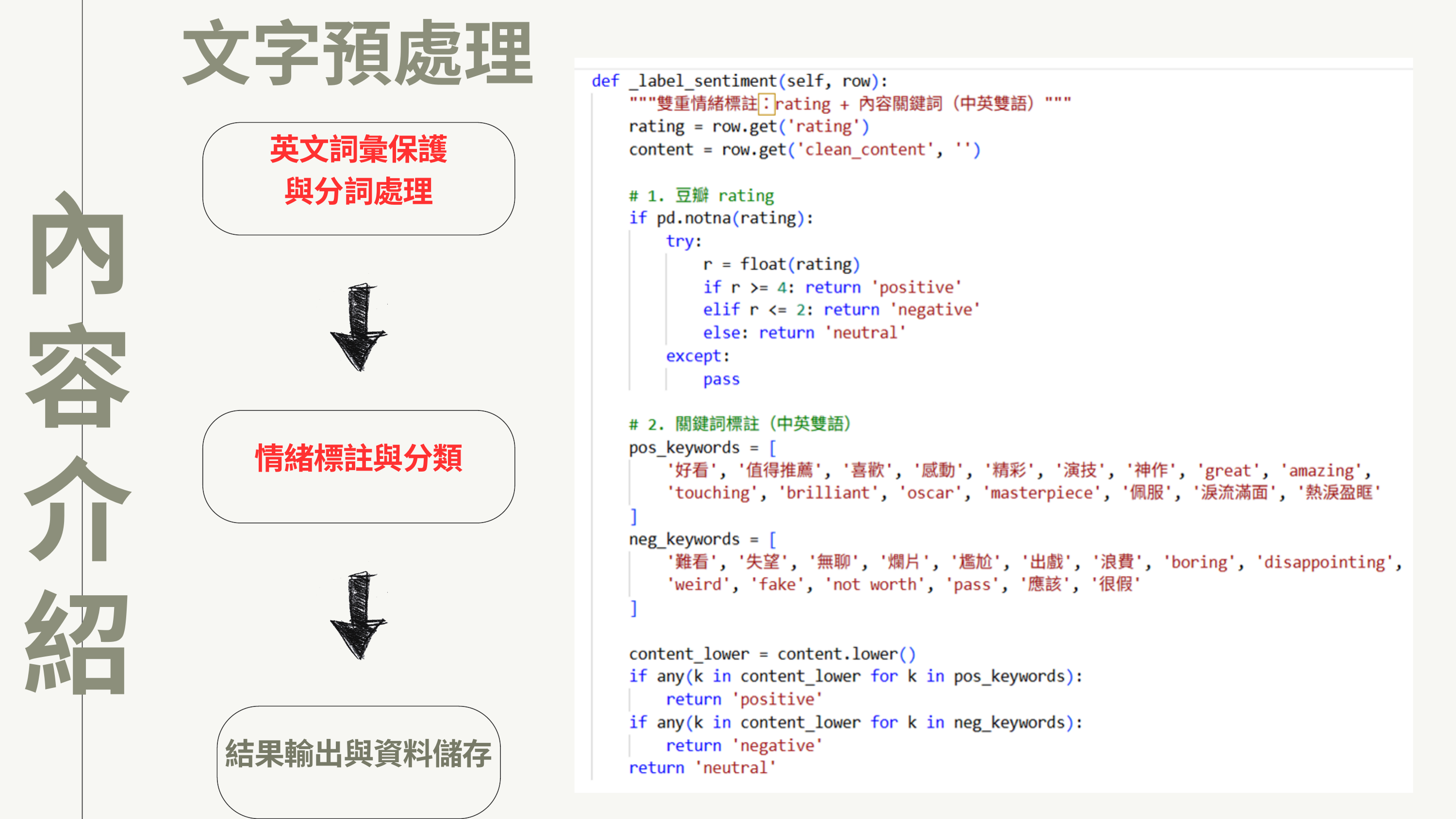

內容介紹
文字預處理

英文詞彙保護
與分詞處理

情緒標註與分類

結果輸出與資料儲存